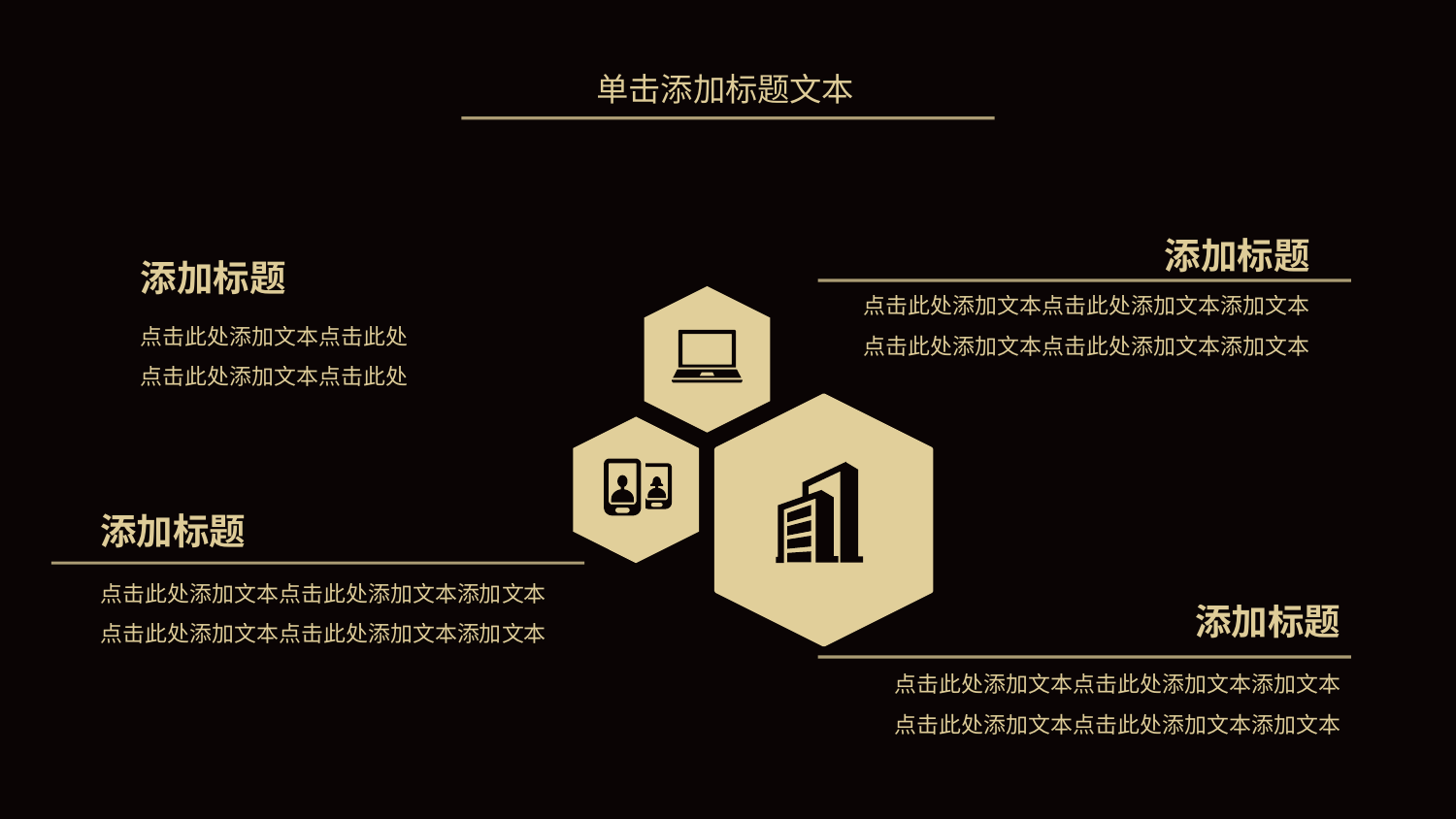

单击添加标题文本
添加标题
点击此处添加文本点击此处添加文本添加文本
点击此处添加文本点击此处添加文本添加文本
添加标题
点击此处添加文本点击此处
点击此处添加文本点击此处

添加标题
点击此处添加文本点击此处添加文本添加文本
点击此处添加文本点击此处添加文本添加文本
添加标题
点击此处添加文本点击此处添加文本添加文本
点击此处添加文本点击此处添加文本添加文本